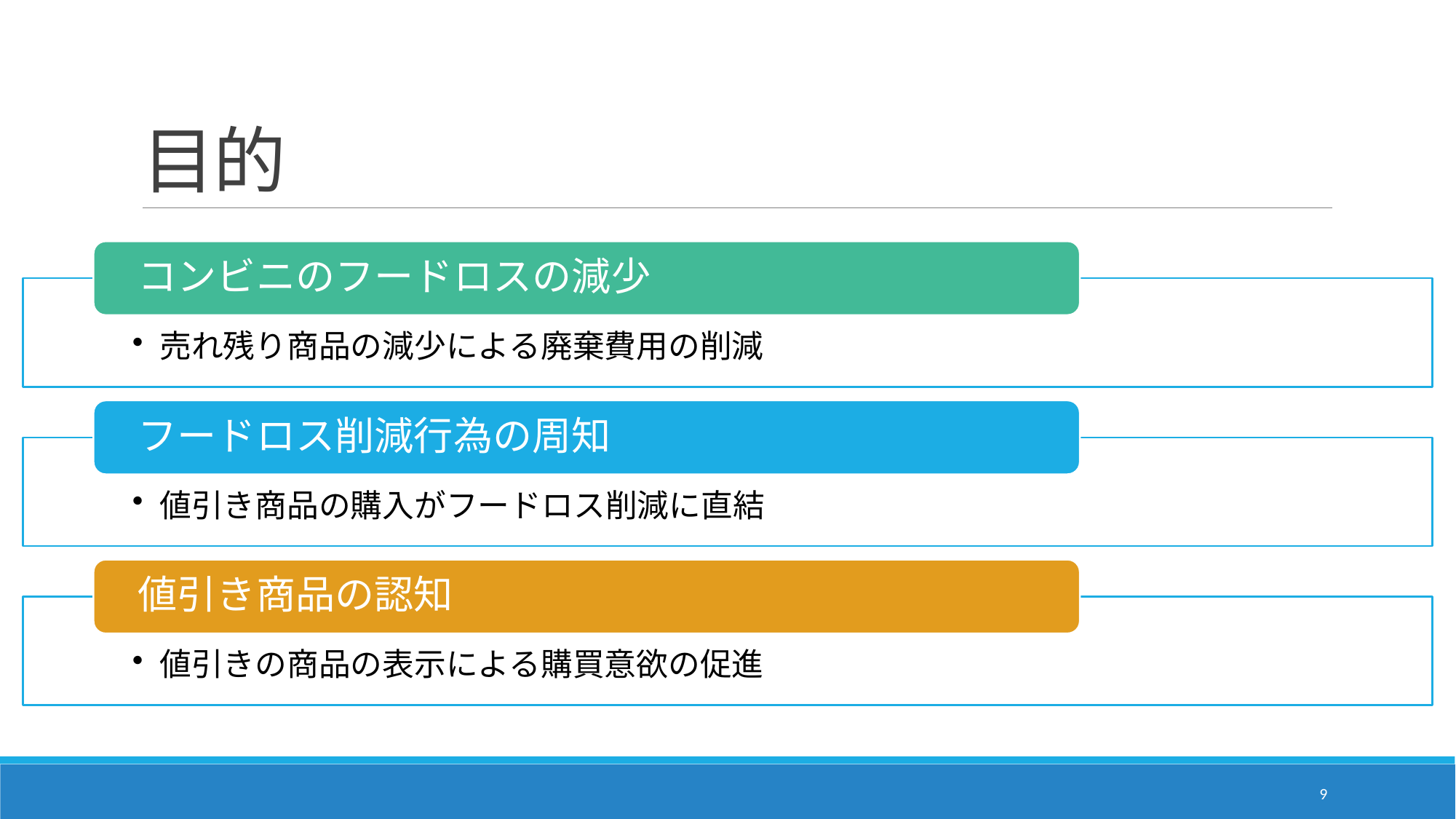

# 目的
売れ残り商品の減少による廃棄費用の削減
コンビニのフードロスの減少
値引き商品の購入がフードロス削減に直結
フードロス削減行為の周知
値引きの商品の表示による購買意欲の促進
値引き商品の認知
9